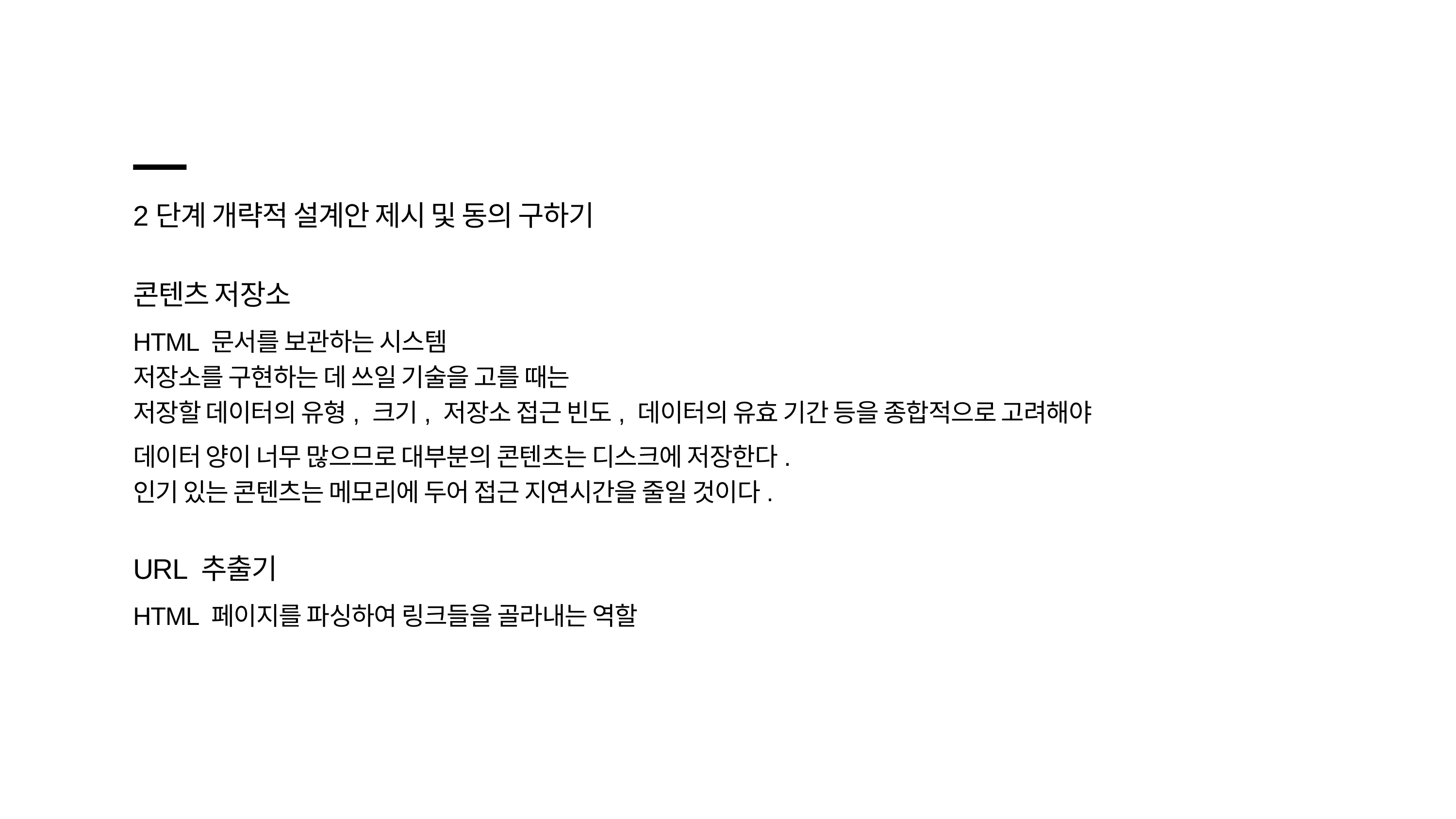

2단계 개략적 설계안 제시 및 동의 구하기
콘텐츠 저장소
HTML 문서를 보관하는 시스템
저장소를 구현하는 데 쓰일 기술을 고를 때는
저장할 데이터의 유형, 크기, 저장소 접근 빈도, 데이터의 유효 기간 등을 종합적으로 고려해야
데이터 양이 너무 많으므로 대부분의 콘텐츠는 디스크에 저장한다.
인기 있는 콘텐츠는 메모리에 두어 접근 지연시간을 줄일 것이다.
URL 추출기
HTML 페이지를 파싱하여 링크들을 골라내는 역할